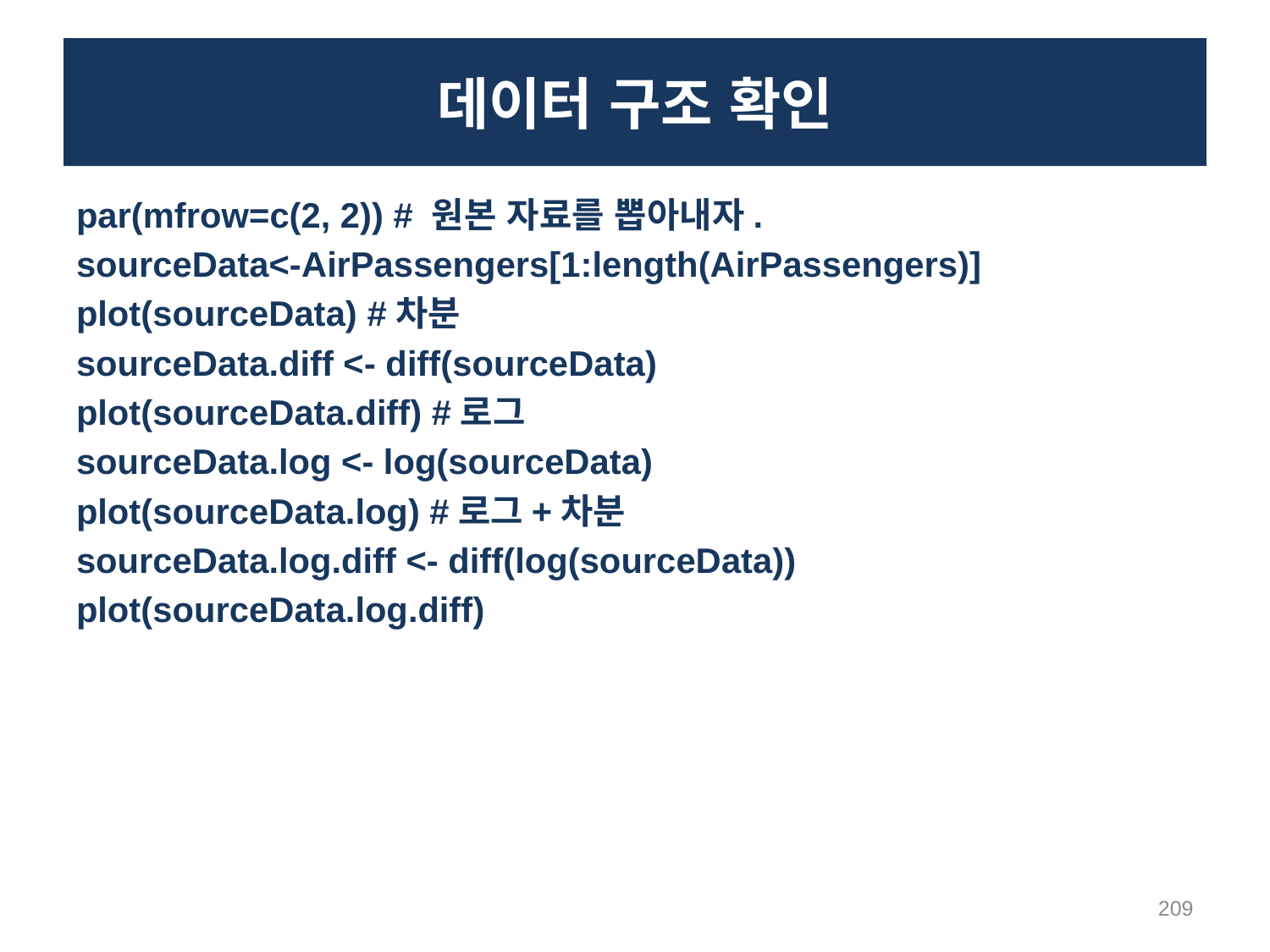

# 데이터 구조 확인
par(mfrow=c(2, 2)) # 원본 자료를 뽑아내자.
sourceData<-AirPassengers[1:length(AirPassengers)]
plot(sourceData) #차분
sourceData.diff <- diff(sourceData)
plot(sourceData.diff) #로그
sourceData.log <- log(sourceData)
plot(sourceData.log) #로그+차분
sourceData.log.diff <- diff(log(sourceData))
plot(sourceData.log.diff)
209